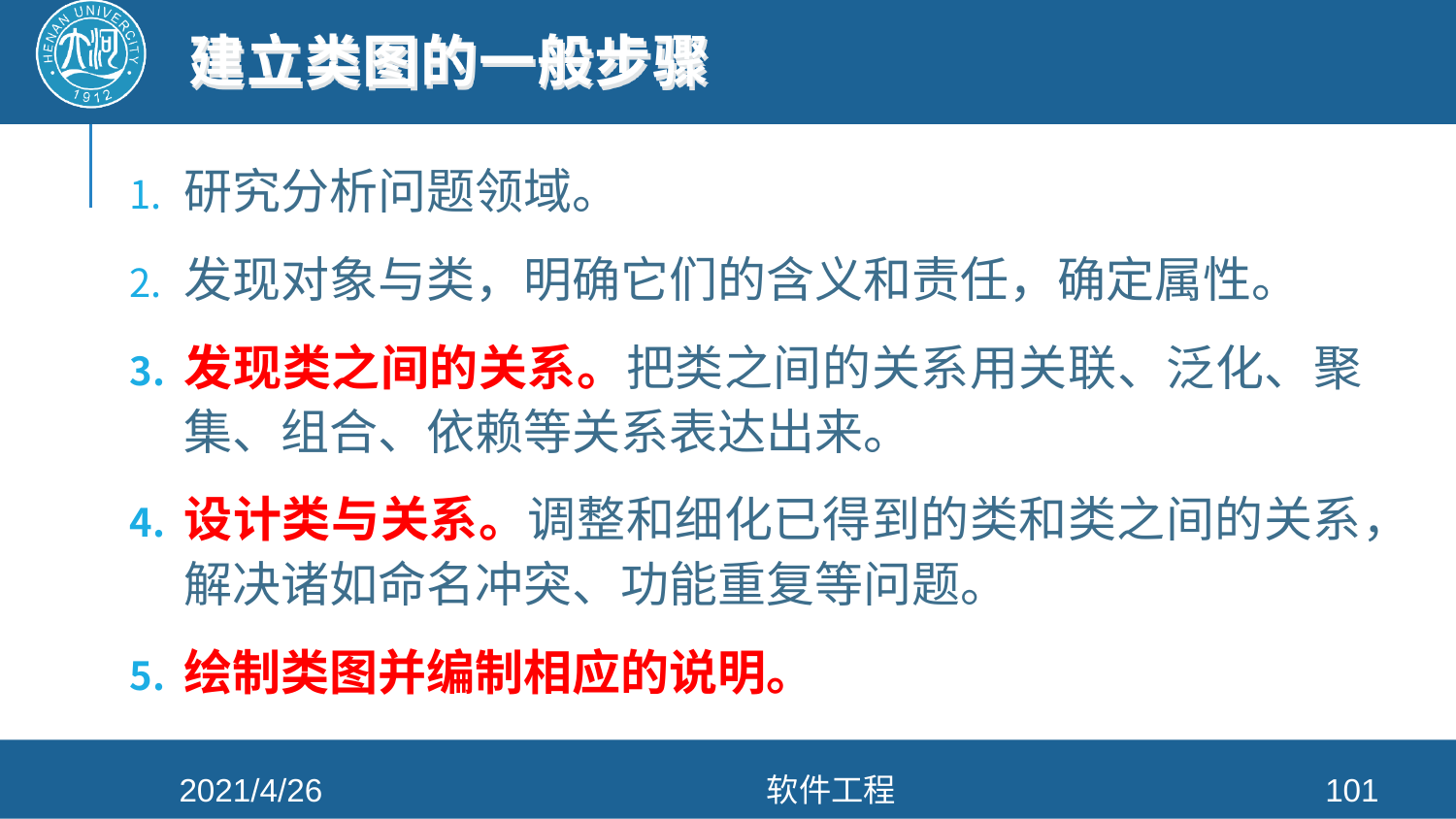

# 建立类图的一般步骤
研究分析问题领域。
发现对象与类，明确它们的含义和责任，确定属性。
发现类之间的关系。把类之间的关系用关联、泛化、聚集、组合、依赖等关系表达出来。
设计类与关系。调整和细化已得到的类和类之间的关系，解决诸如命名冲突、功能重复等问题。
绘制类图并编制相应的说明。
2021/4/26
软件工程
101